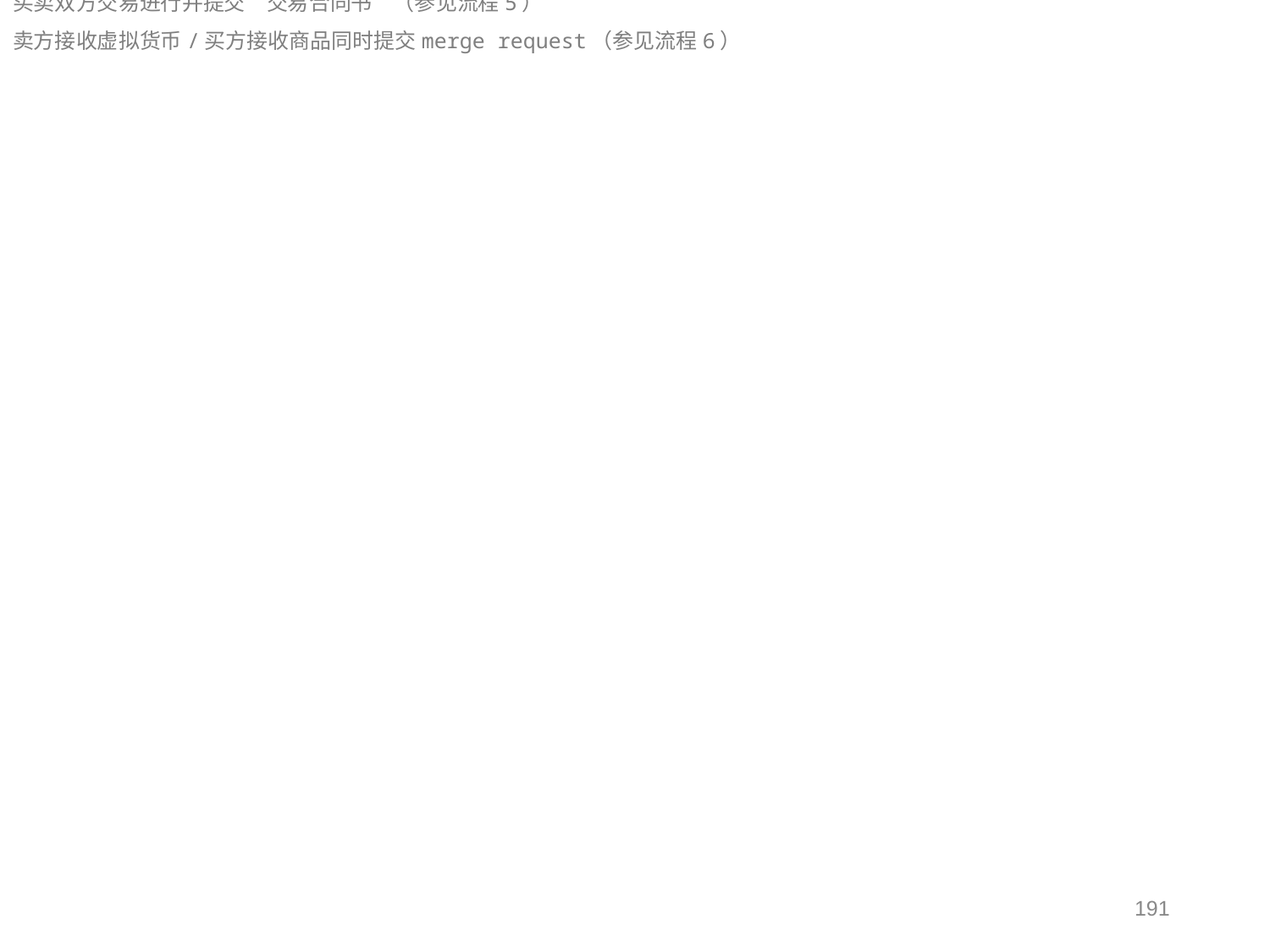

C2C（任务组vs任务组）交易程序
商家代表或市场总监获取权限（参见流程1）
求购消息发布（参见流程2）/ 出售消息发布（参见流程3）
买卖双方通过issue接洽（参见流程4）
买卖双方交易进行并提交“交易合同书”（参见流程5）
卖方接收虚拟货币/买方接收商品同时提交merge request（参见流程6）

191